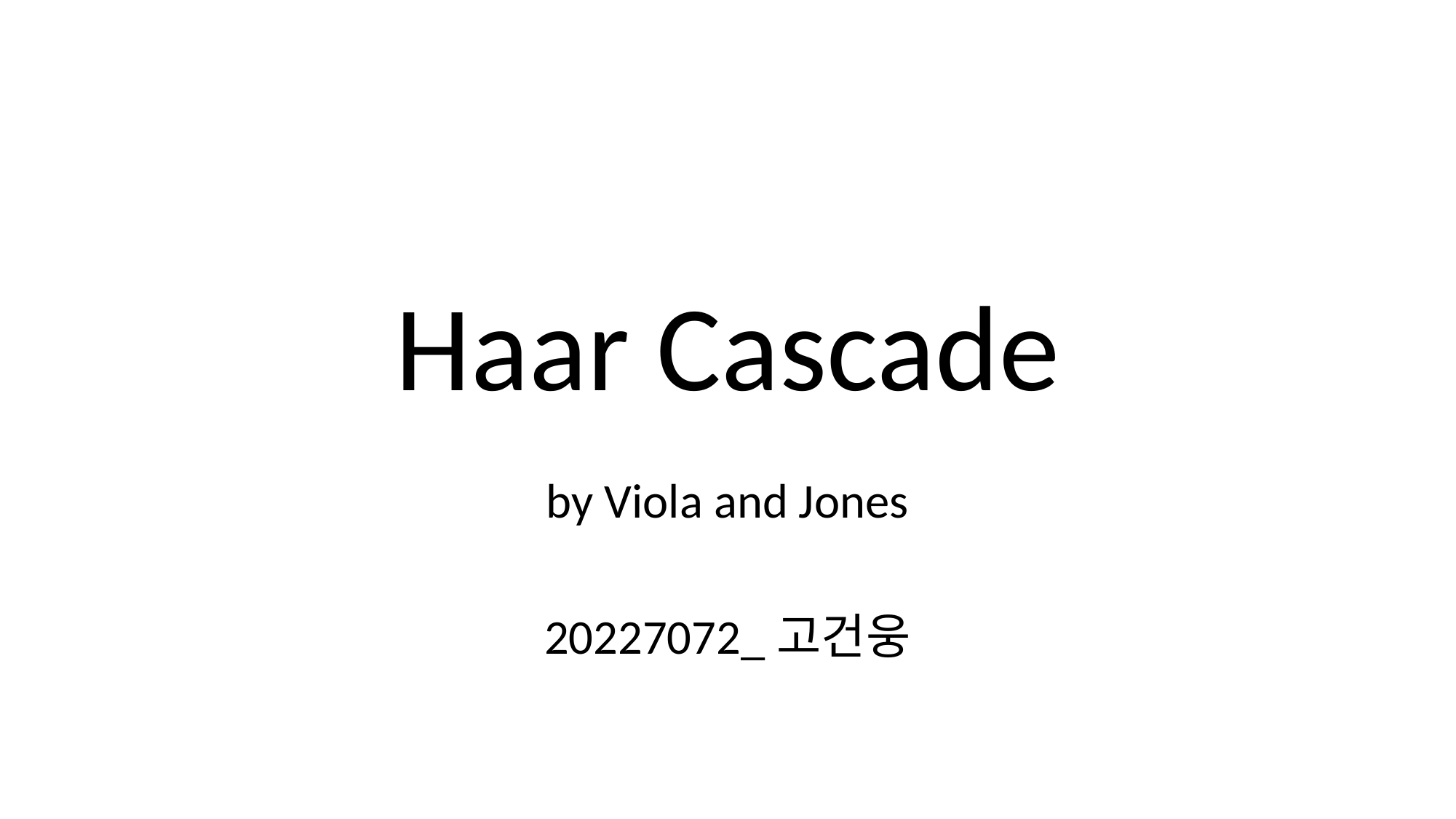

# Haar Cascade
by Viola and Jones

20227072_고건웅